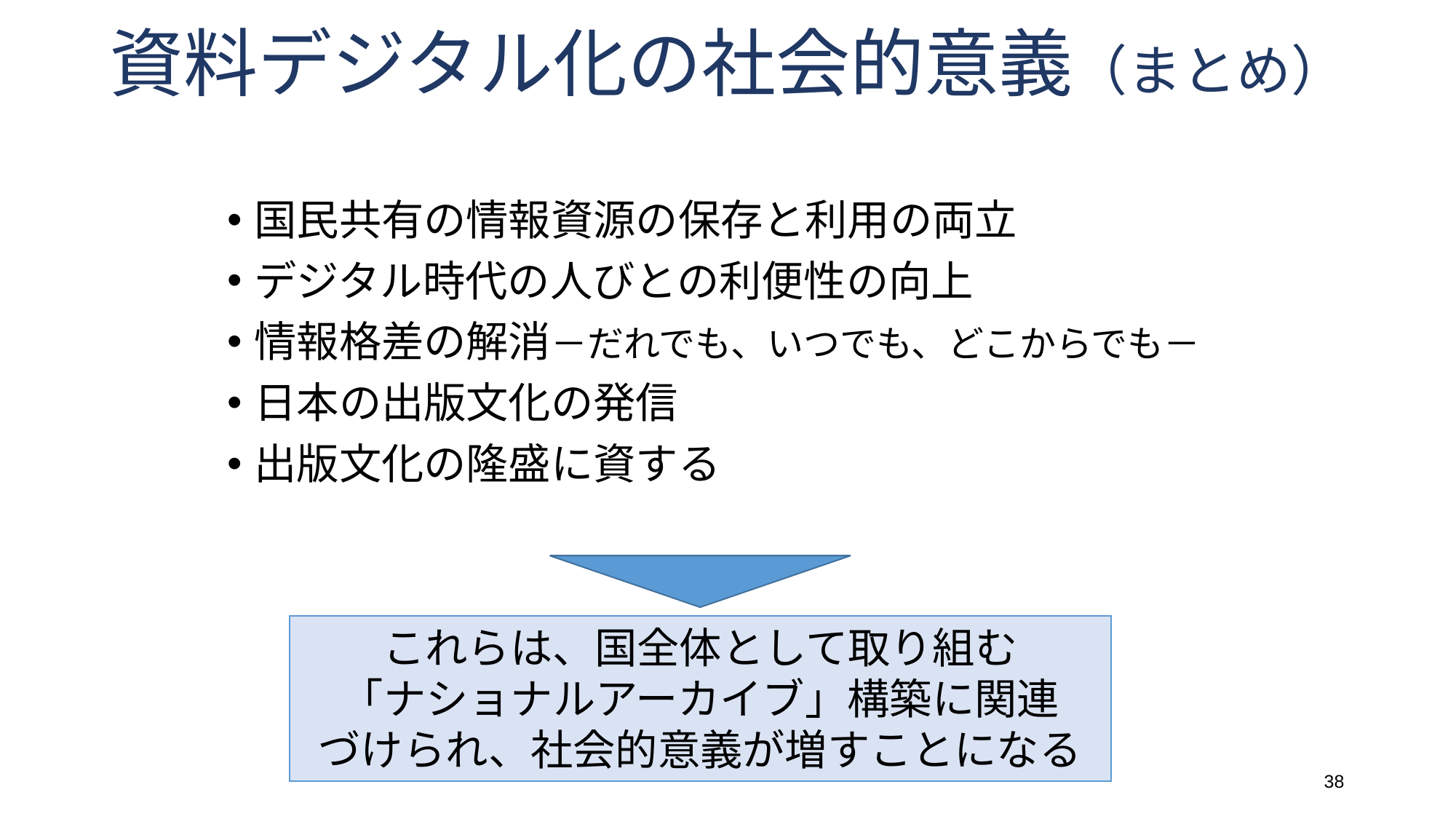

# 資料デジタル化の社会的意義（まとめ）
国民共有の情報資源の保存と利用の両立
デジタル時代の人びとの利便性の向上
情報格差の解消－だれでも、いつでも、どこからでも－
日本の出版文化の発信
出版文化の隆盛に資する

これらは、国全体として取り組む
「ナショナルアーカイブ」構築に関連
づけられ、社会的意義が増すことになる

38